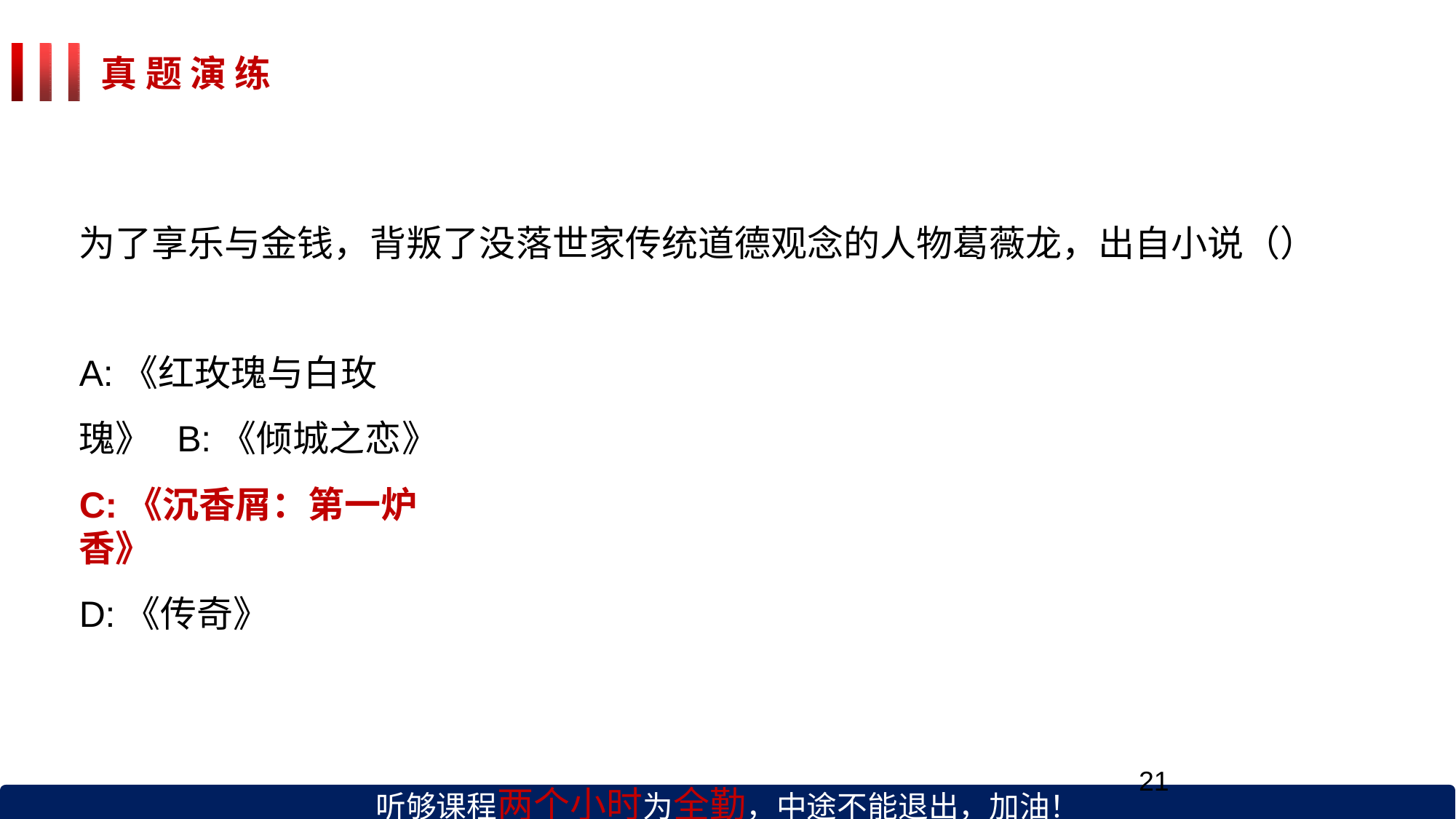

# 真 题 演 练
为了享乐与金钱，背叛了没落世家传统道德观念的人物葛薇龙，出自小说（）

A:《红玫瑰与白玫瑰》  B:《倾城之恋》
C:《沉香屑：第一炉香》
D:《传奇》
21

听够课程两个小时为全勤，中途不能退出，加油！